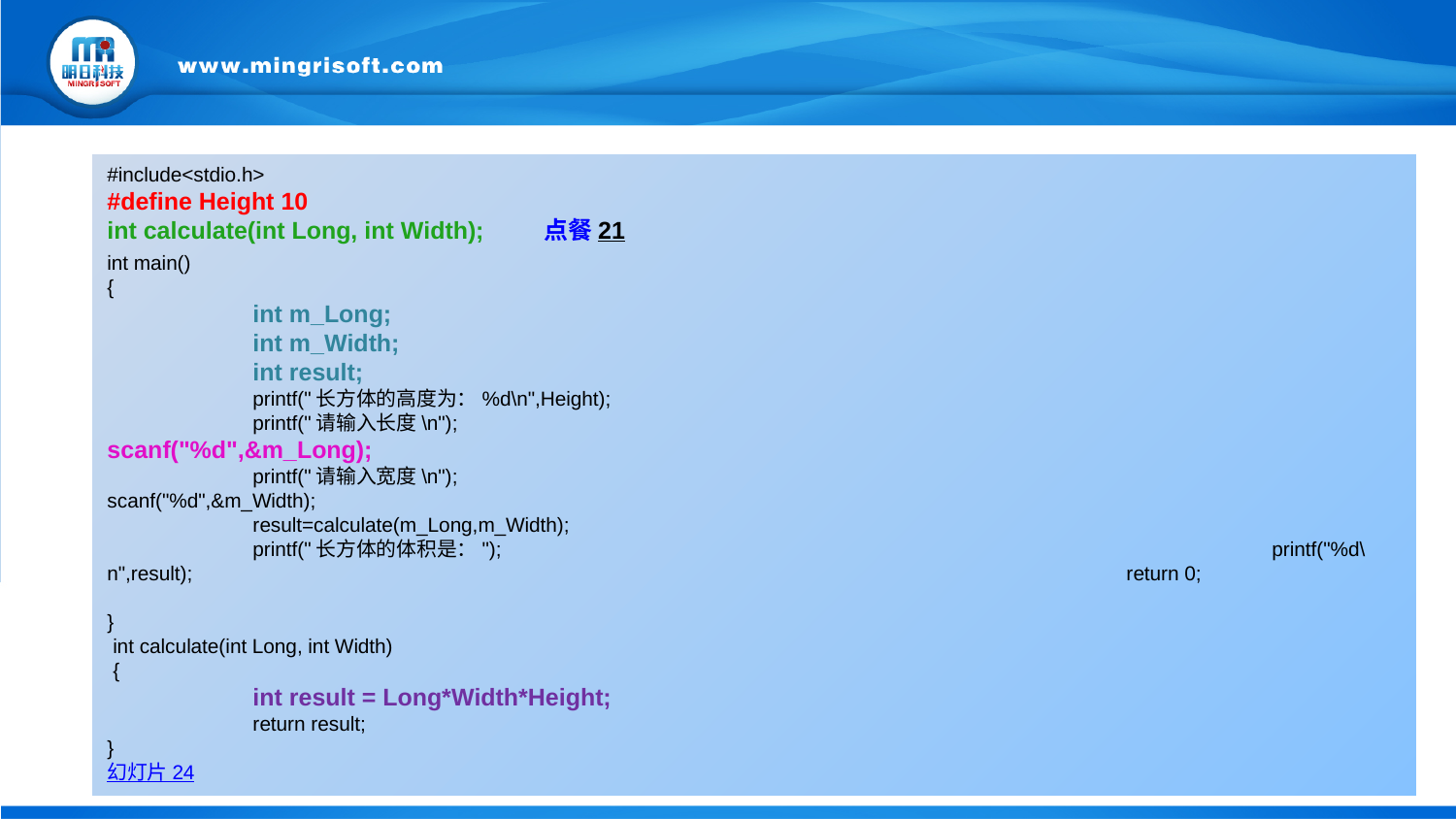

#include<stdio.h>
#define Height 10
int calculate(int Long, int Width);	点餐 21
int main()
{
	int m_Long;
	int m_Width;
	int result;								printf("长方体的高度为：%d\n",Height);
	printf("请输入长度\n");						scanf("%d",&m_Long);
	printf("请输入宽度\n");						scanf("%d",&m_Width);
	result=calculate(m_Long,m_Width);
	printf("长方体的体积是：");						printf("%d\n",result);							return 0;
}
 int calculate(int Long, int Width)
 {
	int result = Long*Width*Height;
	return result;
}
幻灯片 24